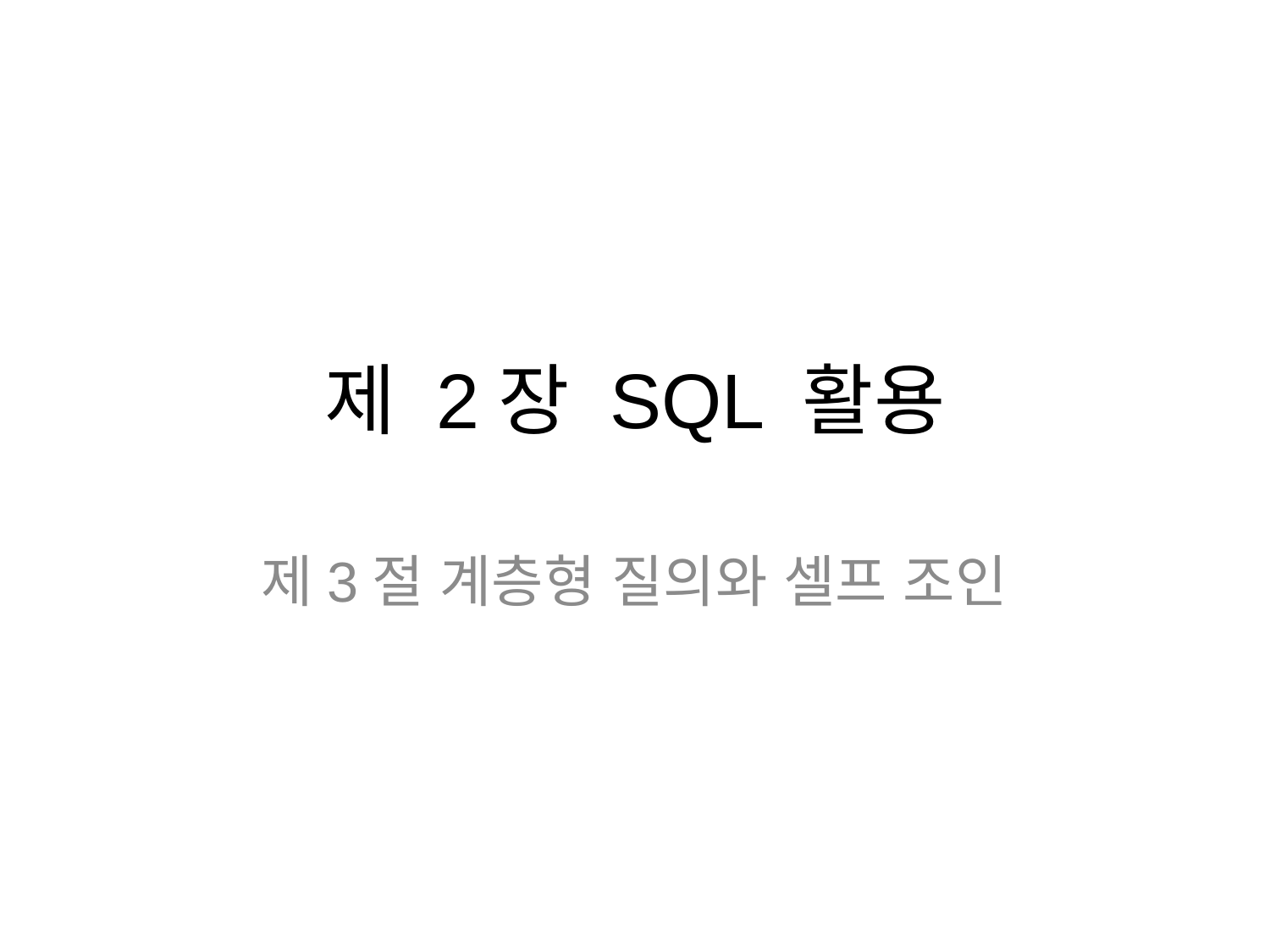

# 제 2장 SQL 활용
제3절 계층형 질의와 셀프 조인